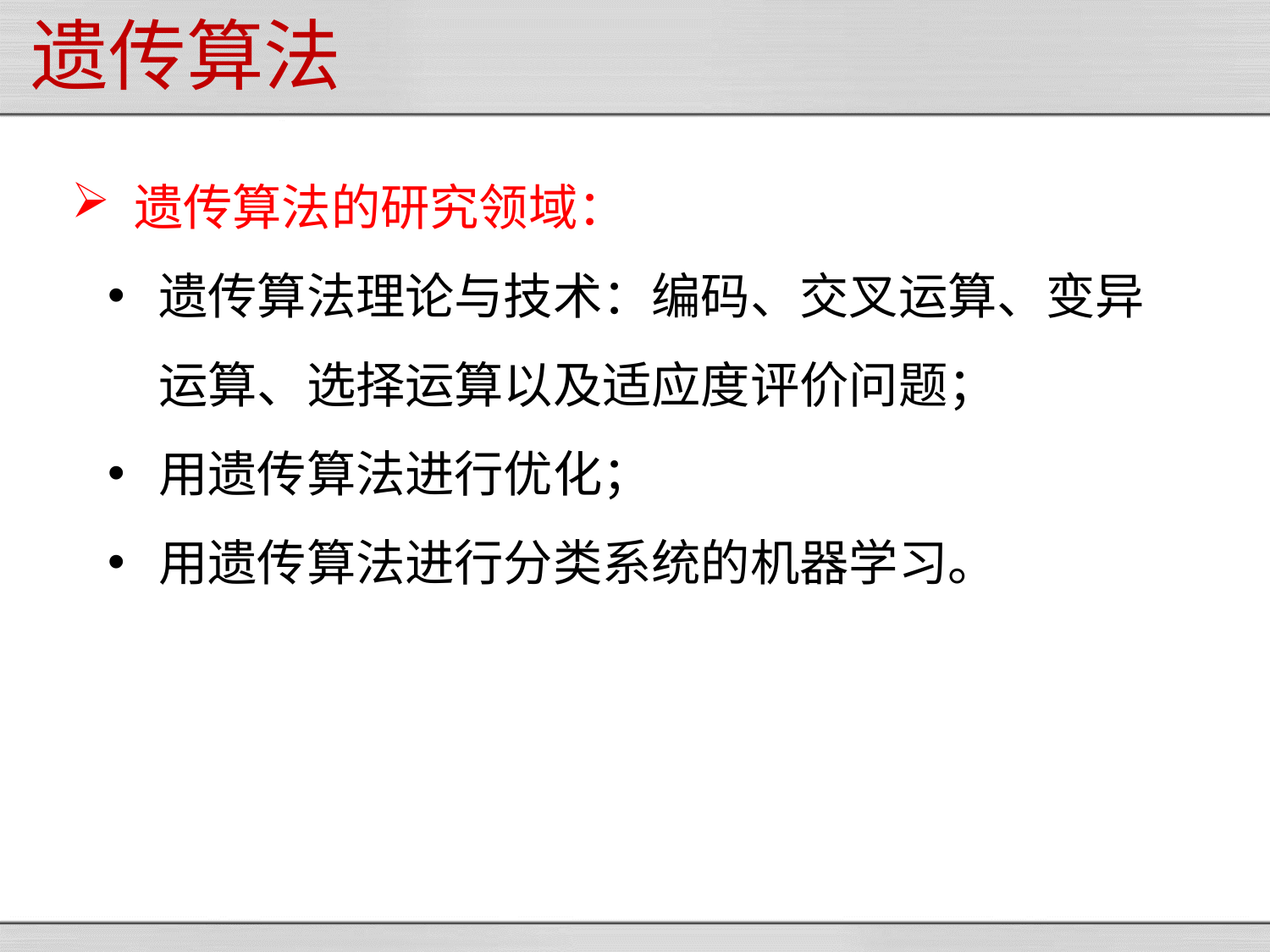

# 遗传算法
遗传算法的研究领域：
遗传算法理论与技术：编码、交叉运算、变异运算、选择运算以及适应度评价问题；
用遗传算法进行优化；
用遗传算法进行分类系统的机器学习。